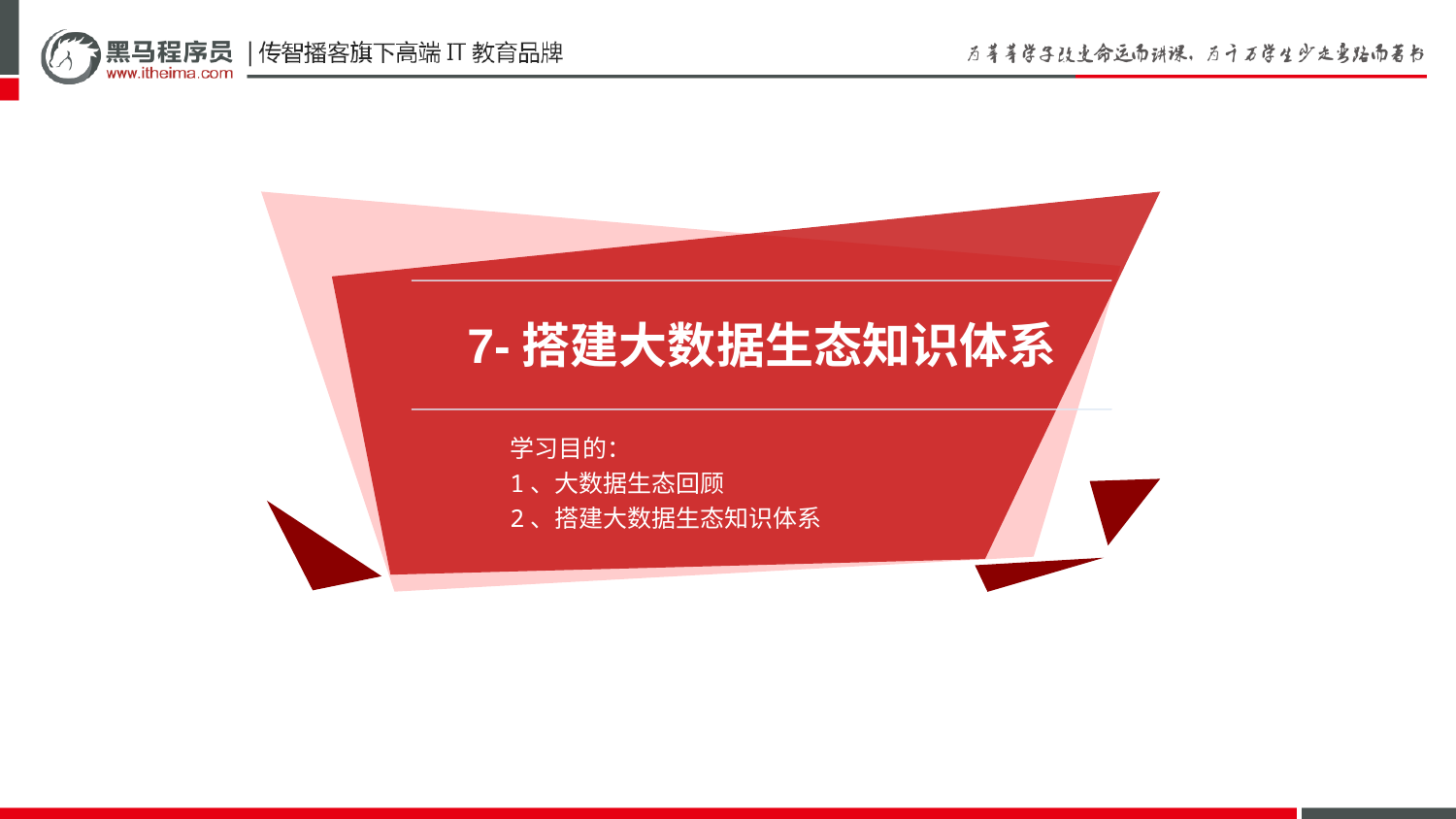

7-搭建大数据生态知识体系
学习目的：
1、大数据生态回顾
2、搭建大数据生态知识体系